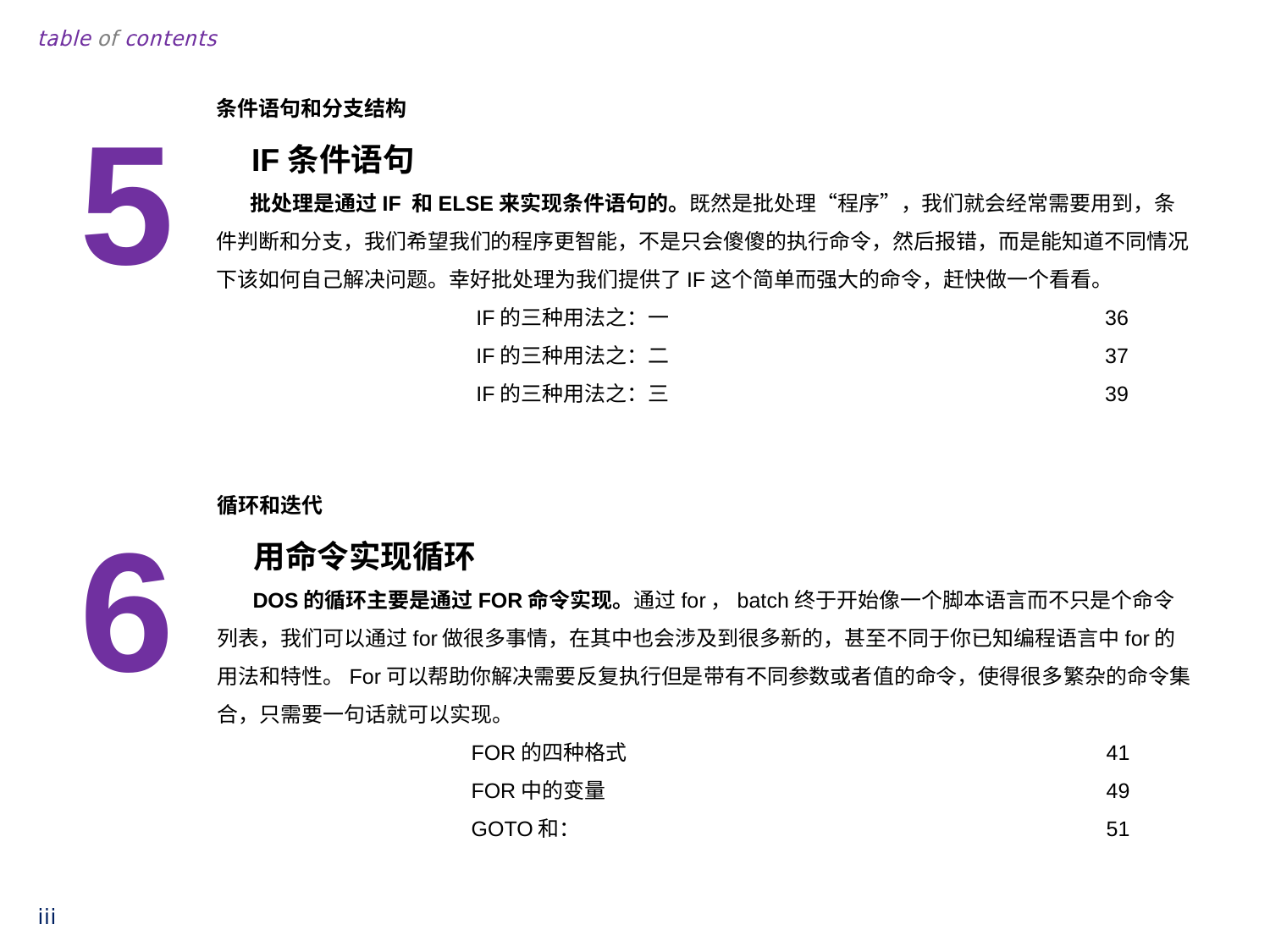

table of contents
条件语句和分支结构
    IF条件语句
      批处理是通过IF 和ELSE来实现条件语句的。既然是批处理“程序”，我们就会经常需要用到，条件判断和分支，我们希望我们的程序更智能，不是只会傻傻的执行命令，然后报错，而是能知道不同情况下该如何自己解决问题。幸好批处理为我们提供了IF这个简单而强大的命令，赶快做一个看看。
		 IF的三种用法之：一				36
		 IF的三种用法之：二				37
		 IF的三种用法之：三				39
5
循环和迭代
    用命令实现循环
      DOS的循环主要是通过FOR命令实现。通过for，batch终于开始像一个脚本语言而不只是个命令列表，我们可以通过for做很多事情，在其中也会涉及到很多新的，甚至不同于你已知编程语言中for的用法和特性。For可以帮助你解决需要反复执行但是带有不同参数或者值的命令，使得很多繁杂的命令集合，只需要一句话就可以实现。
		FOR的四种格式				41
		FOR中的变量				49
		GOTO和：					51
6
iii